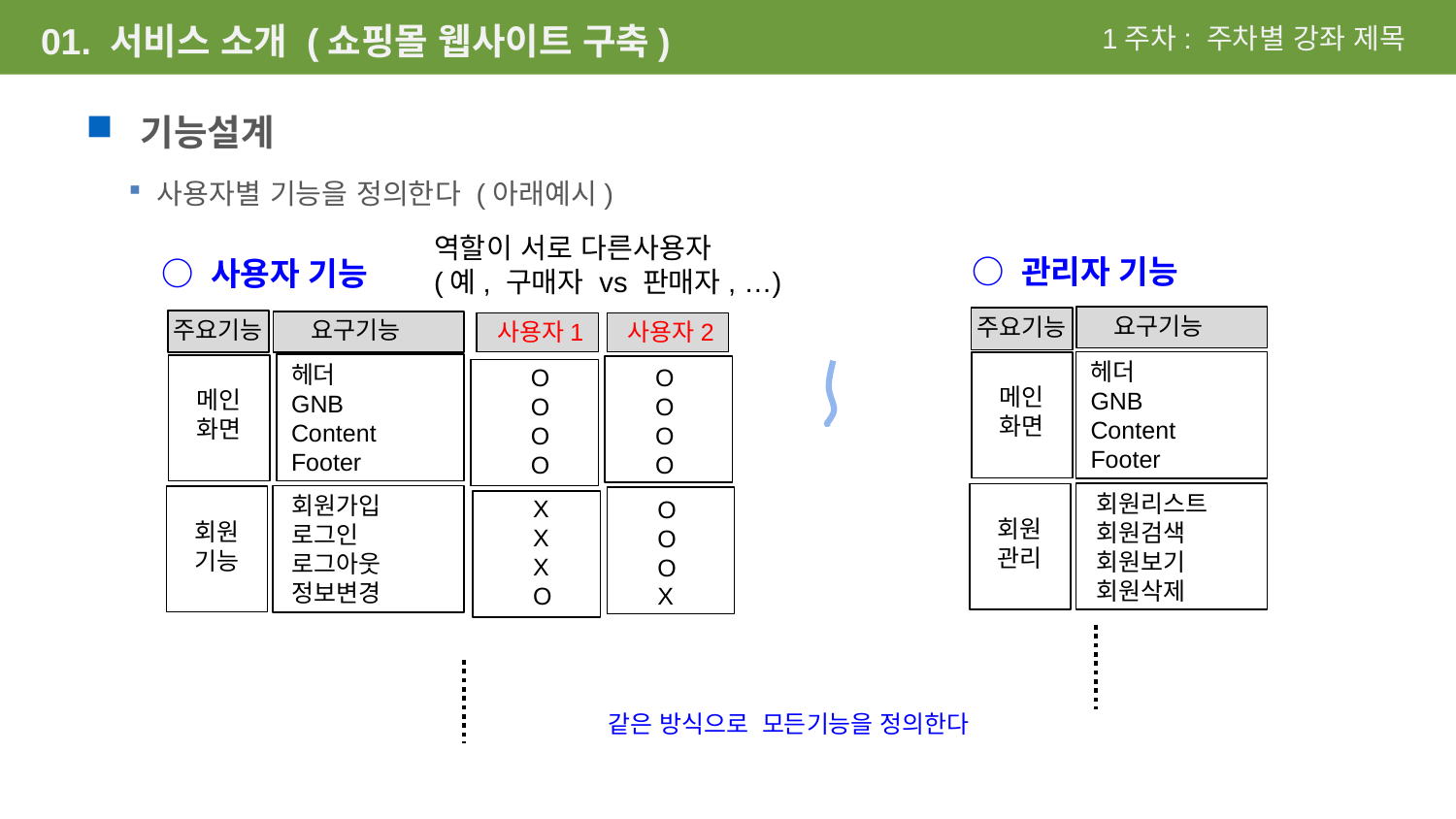

1주차: 주차별 강좌 제목
01. 서비스 소개 (쇼핑몰 웹사이트 구축)
기능설계
사용자별 기능을 정의한다 (아래예시)
역할이 서로 다른사용자
(예, 구매자 vs 판매자, …)
○ 관리자 기능
○ 사용자 기능
요구기능
주요기능

주요기능
요구기능

사용자1
사용자2

헤더
GNB
Content
Footer

헤더
GNB
Content
Footer

O
O
O
O

O
O
O
O

메인
화면
메인
화면
회원리스트
회원검색
회원보기
회원삭제

회원가입
로그인
로그아웃
정보변경

X
X
X
O

O
O
O
X

회원
관리
회원
기능
같은 방식으로  모든기능을 정의한다